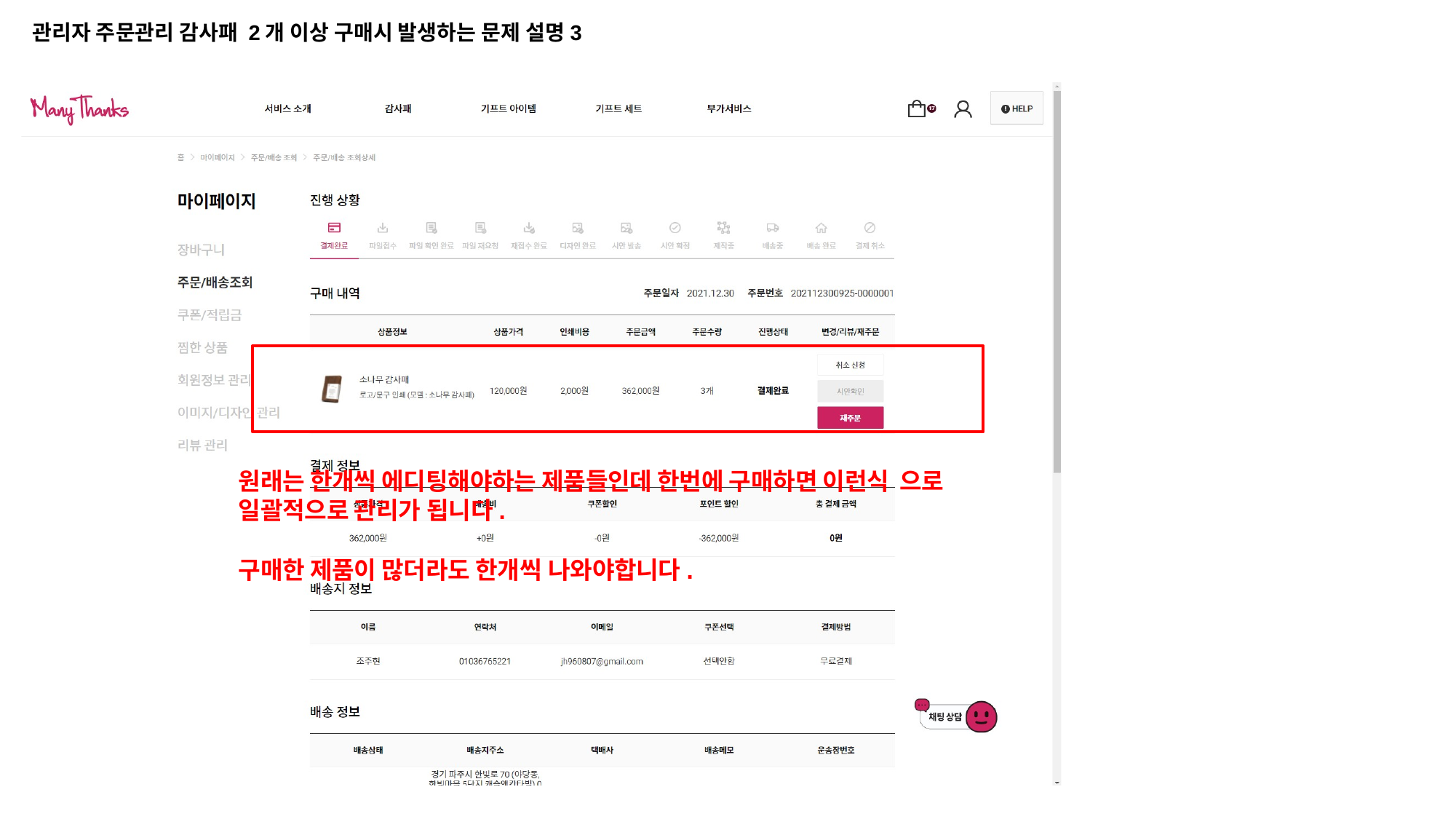

관리자 주문관리 감사패 2개 이상 구매시 발생하는 문제 설명3

원래는 한개씩 에디팅해야하는 제품들인데 한번에 구매하면 이런식  으로 일괄적으로 관리가 됩니다.

구매한 제품이 많더라도 한개씩 나와야합니다.